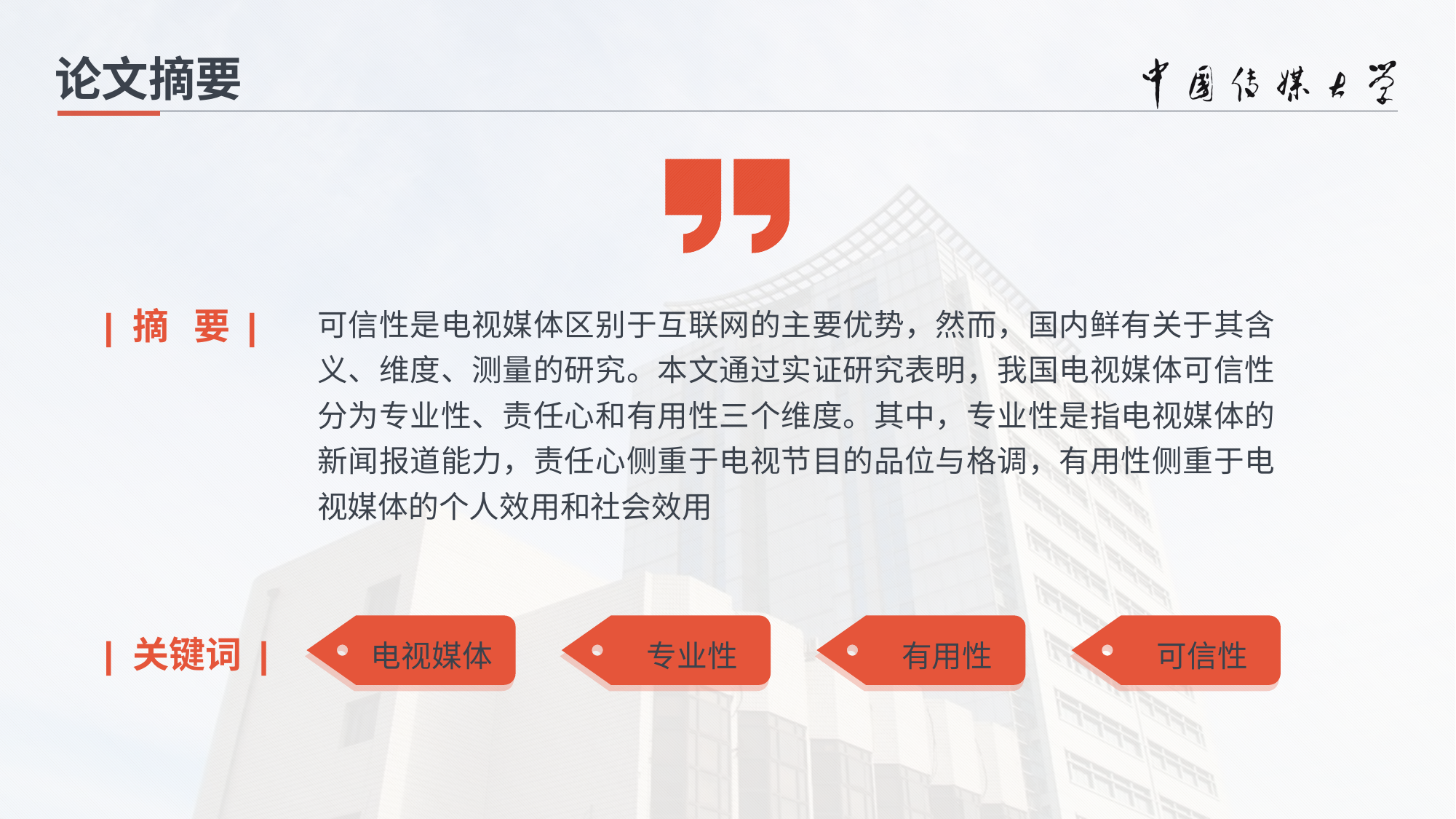

论文摘要

| 摘   要 |
可信性是电视媒体区别于互联网的主要优势，然而，国内鲜有关于其含义、维度、测量的研究。本文通过实证研究表明，我国电视媒体可信性分为专业性、责任心和有用性三个维度。其中，专业性是指电视媒体的新闻报道能力，责任心侧重于电视节目的品位与格调，有用性侧重于电视媒体的个人效用和社会效用
| 关键词 |

电视媒体

  专业性

  有用性

  可信性